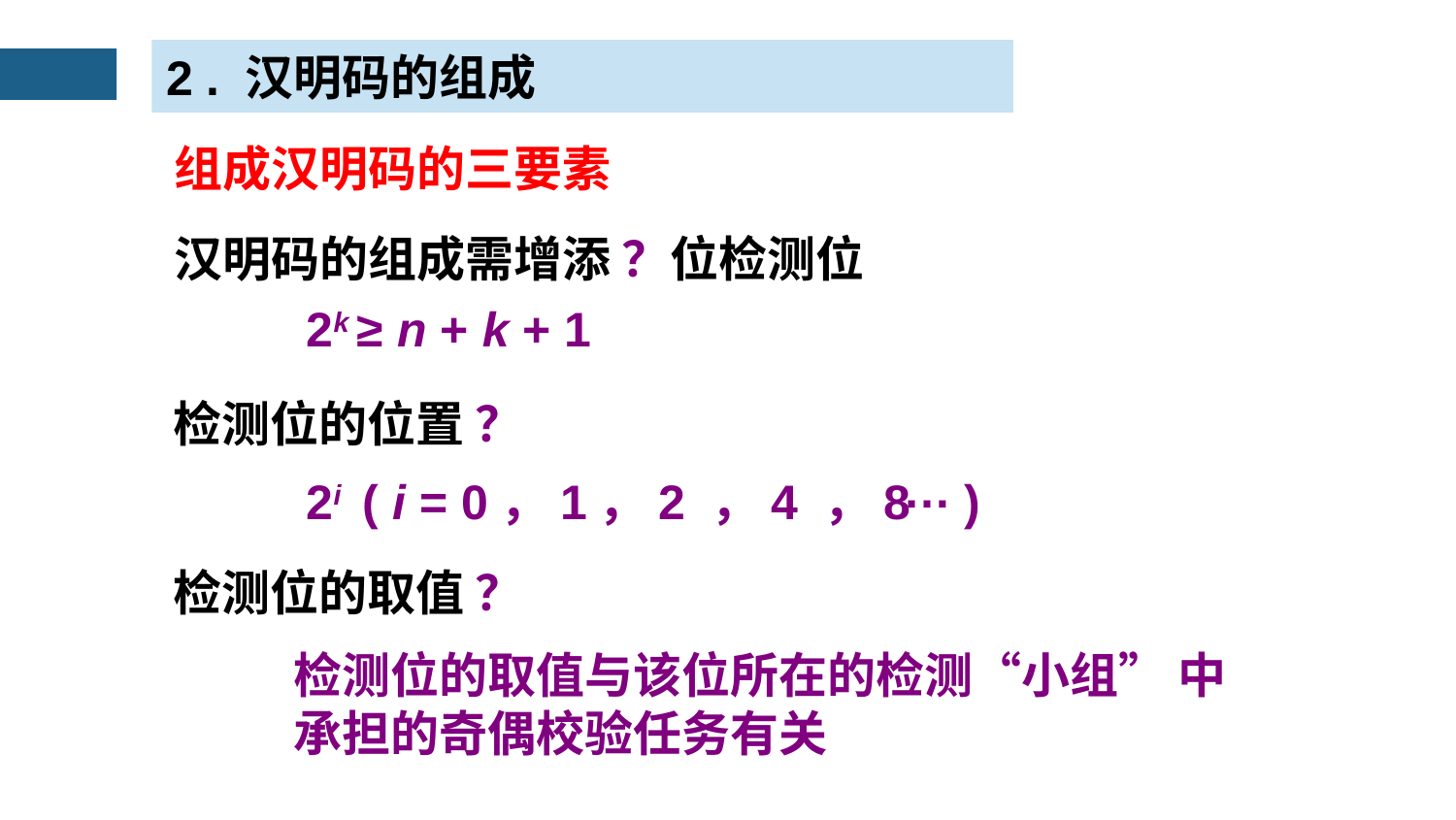

2 . 汉明码的组成
组成汉明码的三要素
汉明码的组成需增添 ？位检测位
2k ≥ n + k + 1
检测位的位置 ？
…
2i  ( i = 0，1，2 ，4 ，8    )
检测位的取值 ？
检测位的取值与该位所在的检测“小组” 中
承担的奇偶校验任务有关